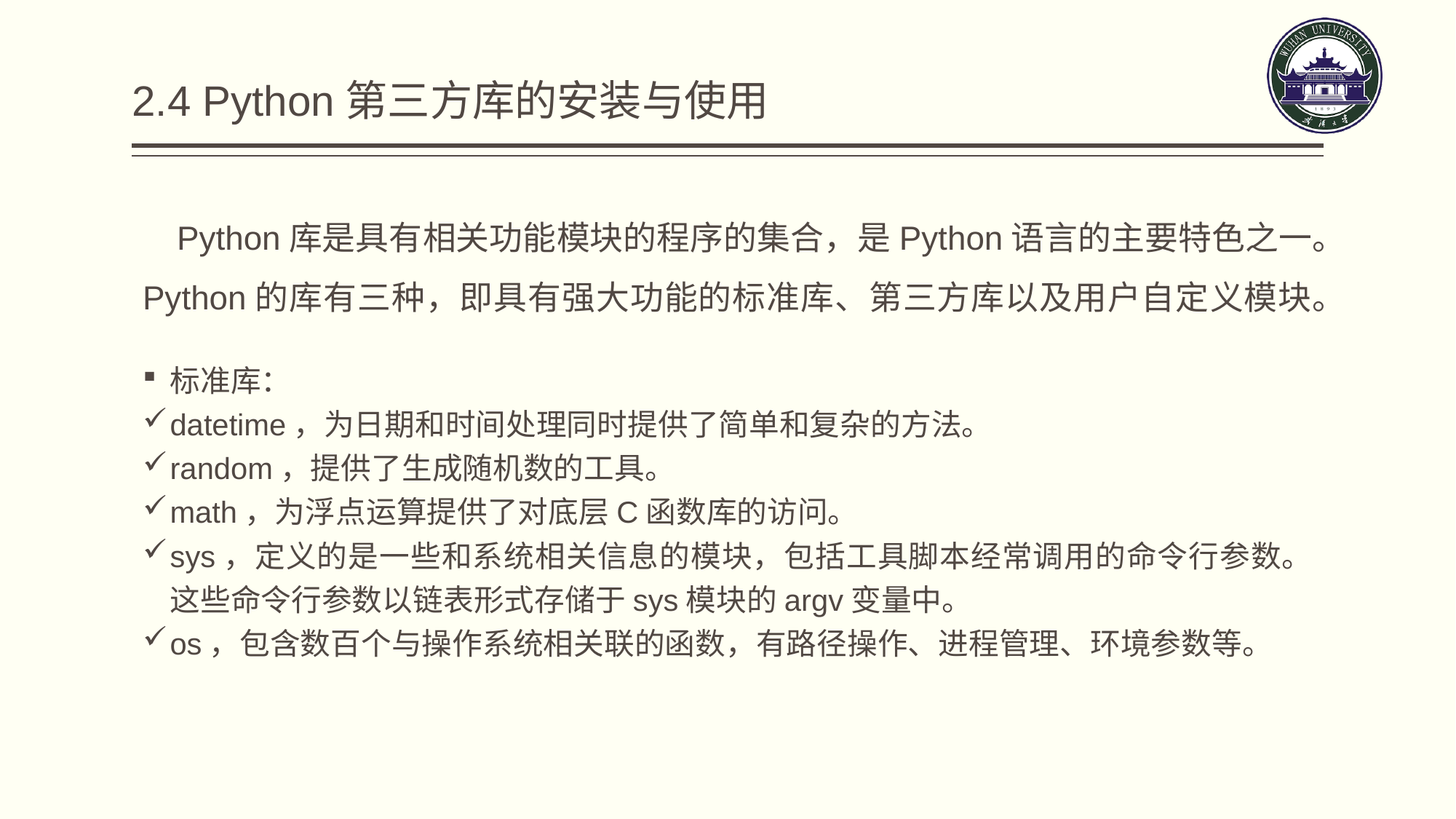

# 2.4 Python第三方库的安装与使用
    Python库是具有相关功能模块的程序的集合，是Python语言的主要特色之一。Python的库有三种，即具有强大功能的标准库、第三方库以及用户自定义模块。
标准库：
datetime，为日期和时间处理同时提供了简单和复杂的方法。
random，提供了生成随机数的工具。
math，为浮点运算提供了对底层C函数库的访问。
sys，定义的是一些和系统相关信息的模块，包括工具脚本经常调用的命令行参数。这些命令行参数以链表形式存储于sys模块的argv变量中。
os，包含数百个与操作系统相关联的函数，有路径操作、进程管理、环境参数等。